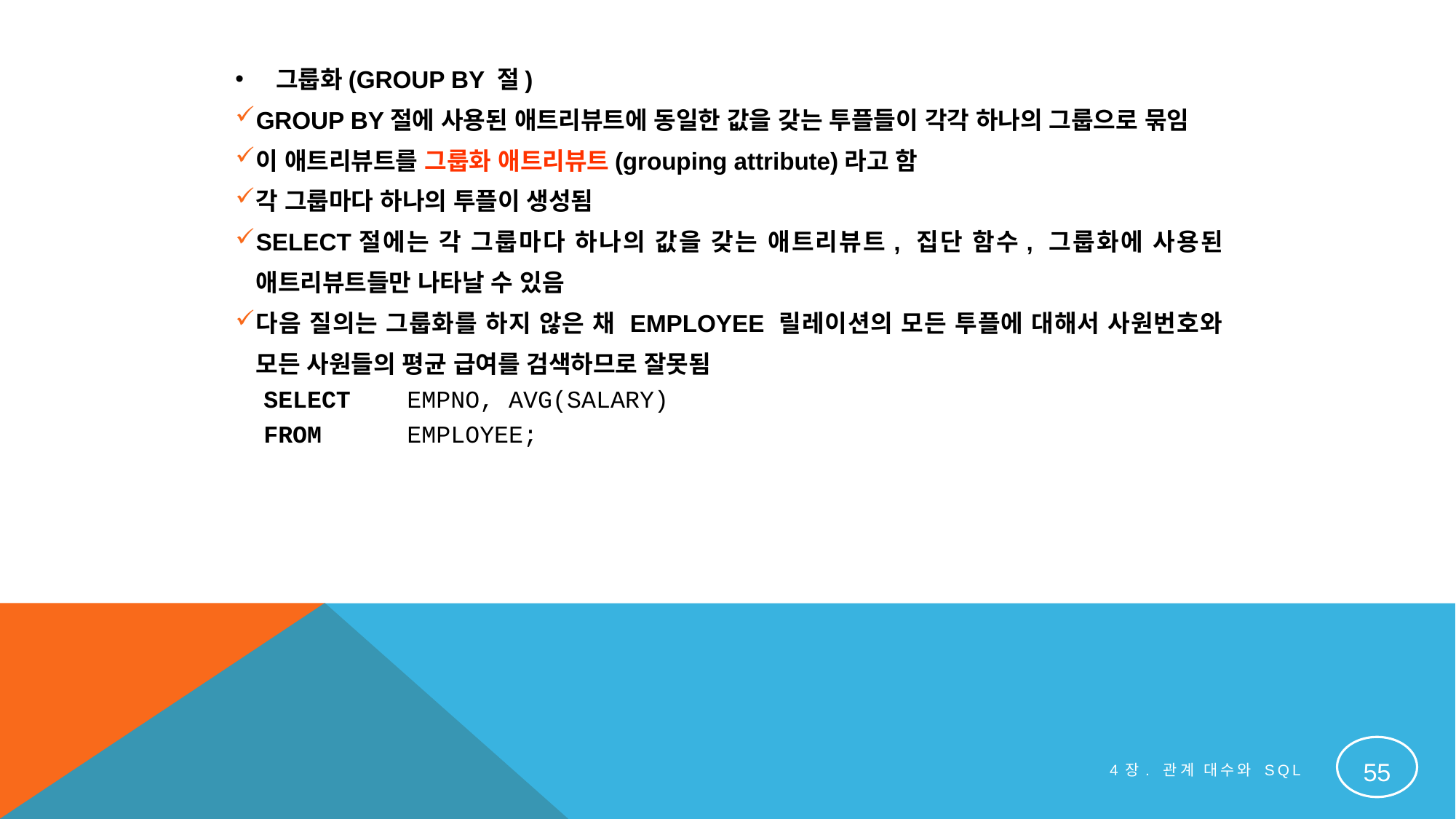

그룹화(GROUP BY 절)
GROUP BY절에 사용된 애트리뷰트에 동일한 값을 갖는 투플들이 각각 하나의 그룹으로 묶임
이 애트리뷰트를 그룹화 애트리뷰트(grouping attribute)라고 함
각 그룹마다 하나의 투플이 생성됨
SELECT절에는 각 그룹마다 하나의 값을 갖는 애트리뷰트, 집단 함수, 그룹화에 사용된 애트리뷰트들만 나타날 수 있음
다음 질의는 그룹화를 하지 않은 채 EMPLOYEE 릴레이션의 모든 투플에 대해서 사원번호와 모든 사원들의 평균 급여를 검색하므로 잘못됨
SELECT	 EMPNO, AVG(SALARY)
FROM	 EMPLOYEE;

55
4장. 관계 대수와 SQL